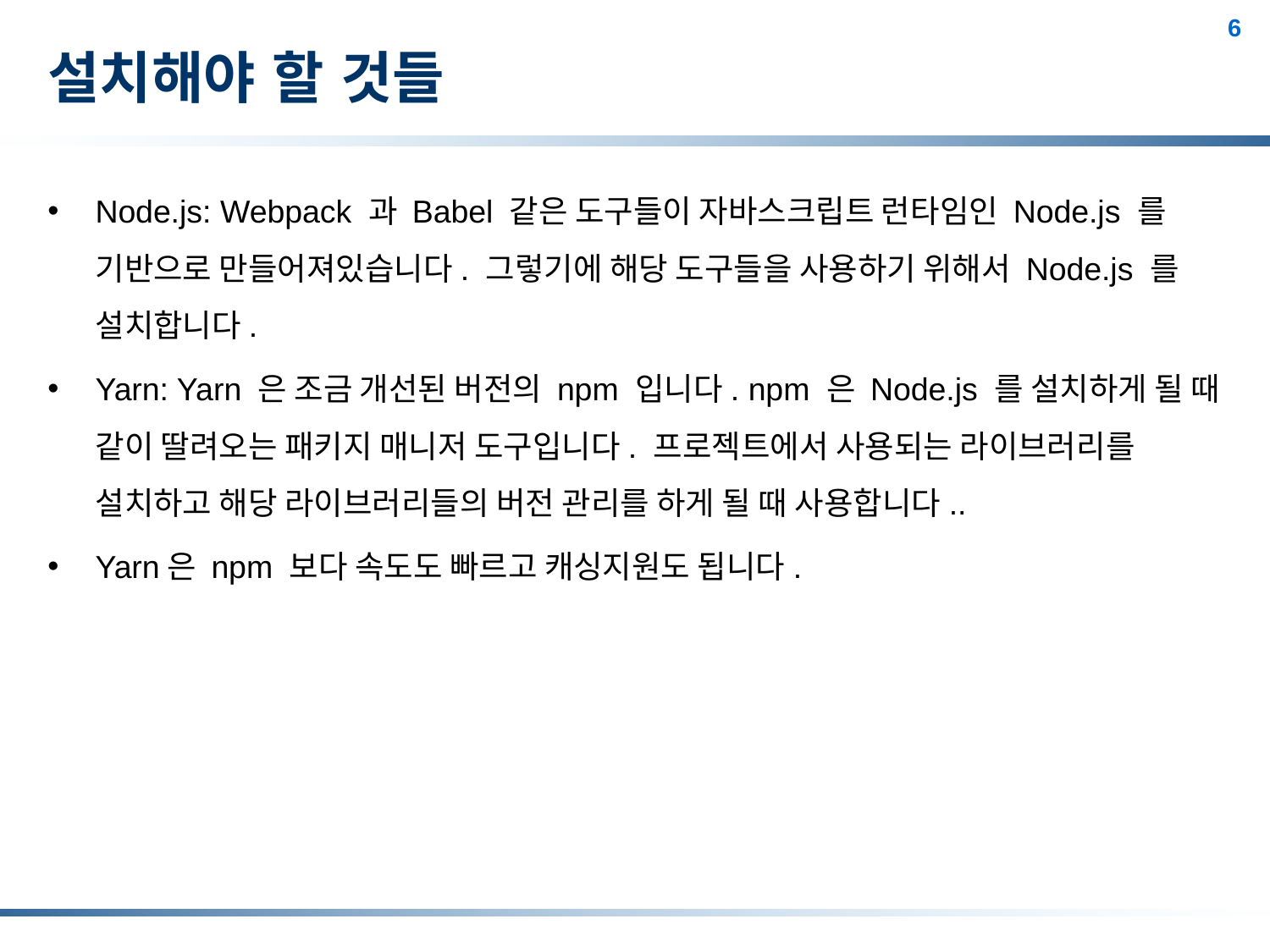

# 설치해야 할 것들
Node.js: Webpack 과 Babel 같은 도구들이 자바스크립트 런타임인 Node.js 를 기반으로 만들어져있습니다. 그렇기에 해당 도구들을 사용하기 위해서 Node.js 를 설치합니다.
Yarn: Yarn 은 조금 개선된 버전의 npm 입니다. npm 은 Node.js 를 설치하게 될 때 같이 딸려오는 패키지 매니저 도구입니다. 프로젝트에서 사용되는 라이브러리를 설치하고 해당 라이브러리들의 버전 관리를 하게 될 때 사용합니다..
Yarn은 npm 보다 속도도 빠르고 캐싱지원도 됩니다.

6